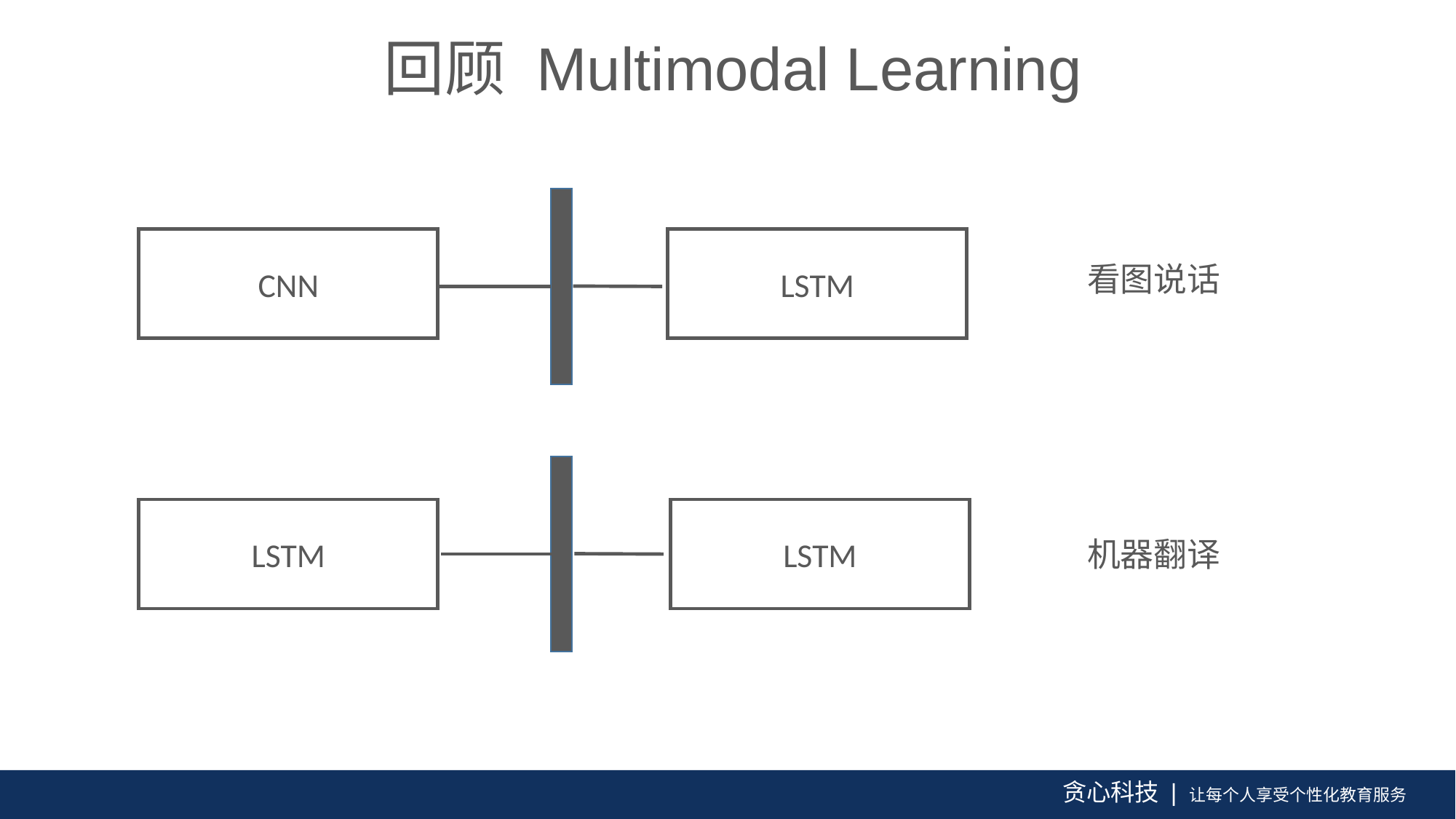

回顾 Multimodal Learning

CNN
LSTM
看图说话

LSTM
LSTM
机器翻译